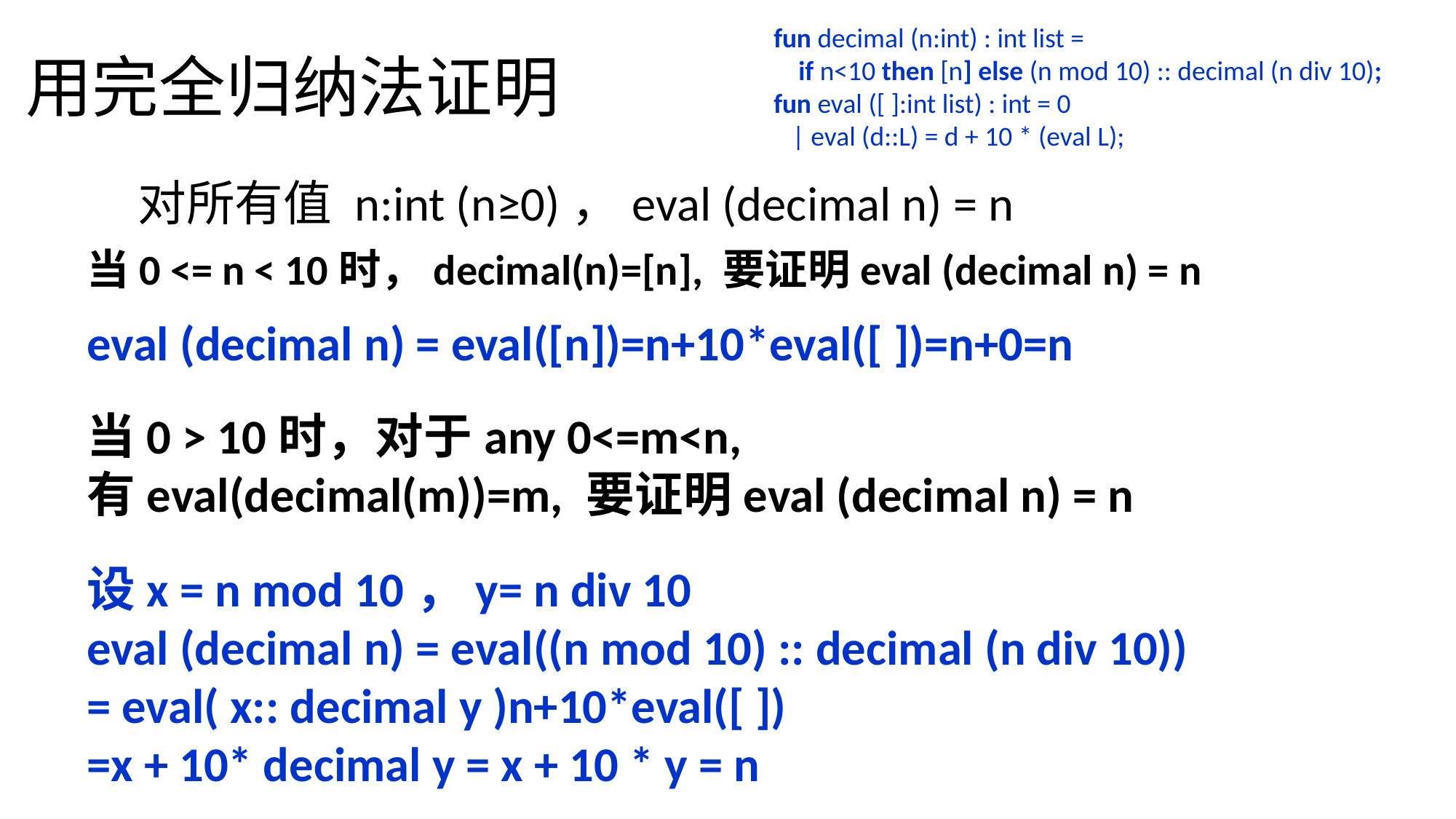

用完全归纳法证明
fun decimal (n:int) : int list =
    if n<10 then [n] else (n mod 10) :: decimal (n div 10);
fun eval ([ ]:int list) : int = 0
   | eval (d::L) = d + 10 * (eval L);

对所有值 n:int (n≥0)，eval (decimal n) = n
当0 <= n < 10时，decimal(n)=[n], 要证明eval (decimal n) = n
eval (decimal n) = eval([n])=n+10*eval([ ])=n+0=n
当0 > 10时，对于any 0<=m<n,
有eval(decimal(m))=m, 要证明eval (decimal n) = n
设x = n mod 10，y= n div 10
eval (decimal n) = eval((n mod 10) :: decimal (n div 10))
= eval( x:: decimal y )n+10*eval([ ])
=x + 10* decimal y = x + 10 * y = n